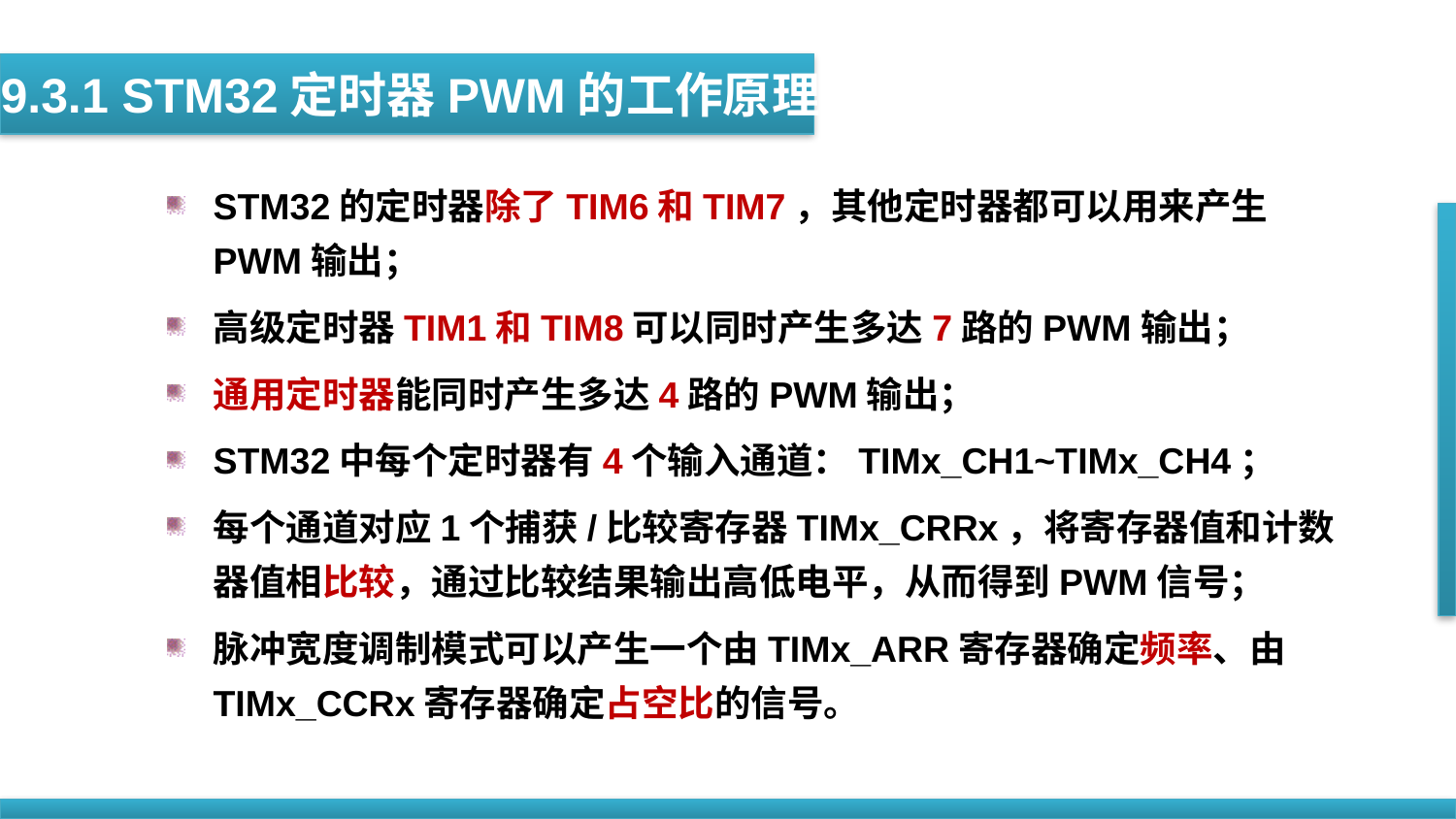

9.3.1 STM32定时器PWM的工作原理
STM32的定时器除了TIM6和TIM7，其他定时器都可以用来产生PWM输出；
高级定时器TIM1和TIM8可以同时产生多达7路的PWM输出；
通用定时器能同时产生多达4路的PWM输出；
STM32中每个定时器有4个输入通道：TIMx_CH1~TIMx_CH4；
每个通道对应1个捕获/比较寄存器TIMx_CRRx，将寄存器值和计数器值相比较，通过比较结果输出高低电平，从而得到PWM信号；
脉冲宽度调制模式可以产生一个由TIMx_ARR寄存器确定频率、由TIMx_CCRx寄存器确定占空比的信号。